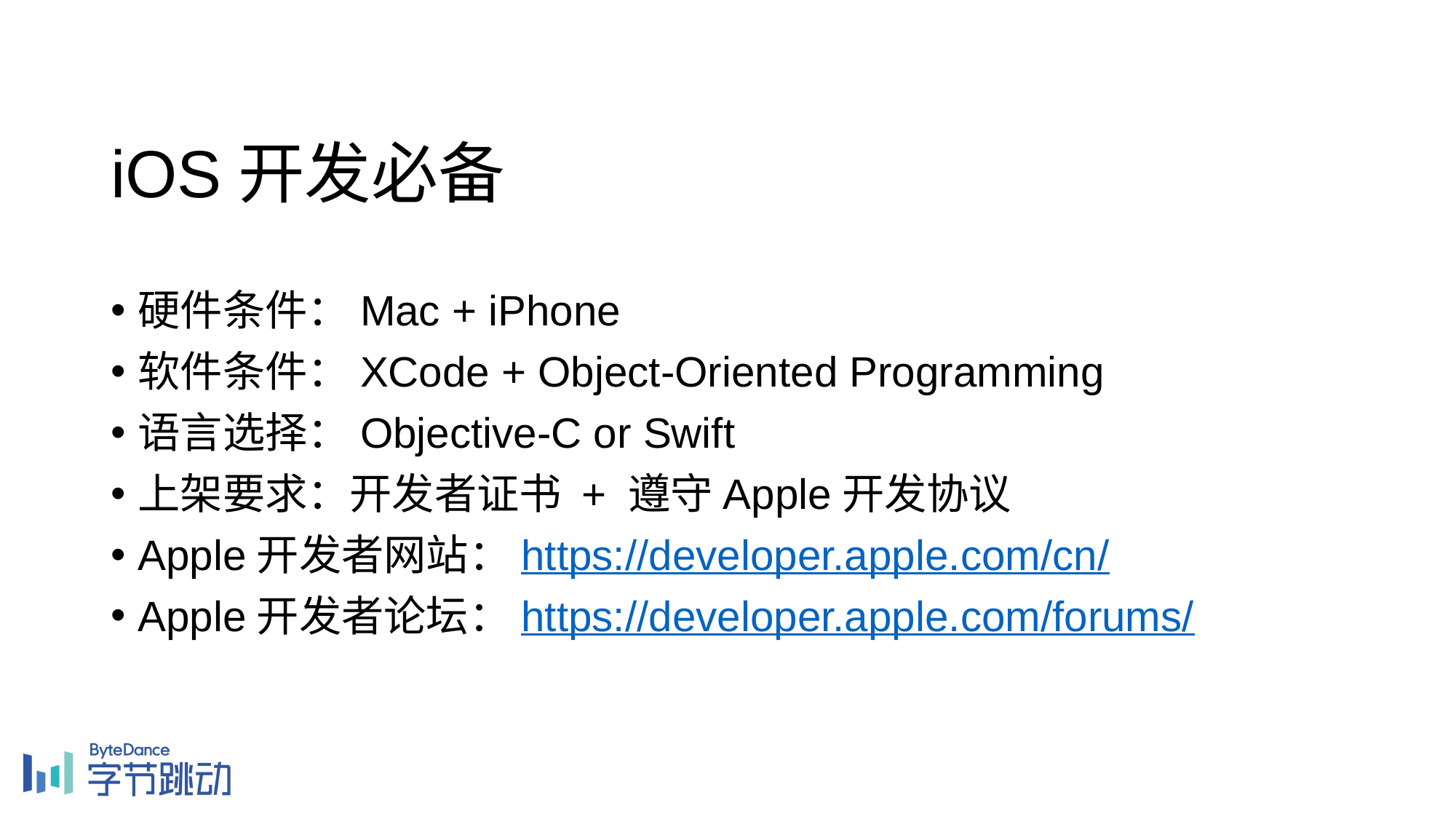

iOS开发必备

硬件条件：Mac + iPhone
软件条件：XCode + Object-Oriented Programming
语言选择：Objective-C or Swift
上架要求：开发者证书 + 遵守Apple开发协议
Apple开发者网站：https://developer.apple.com/cn/
Apple开发者论坛：https://developer.apple.com/forums/